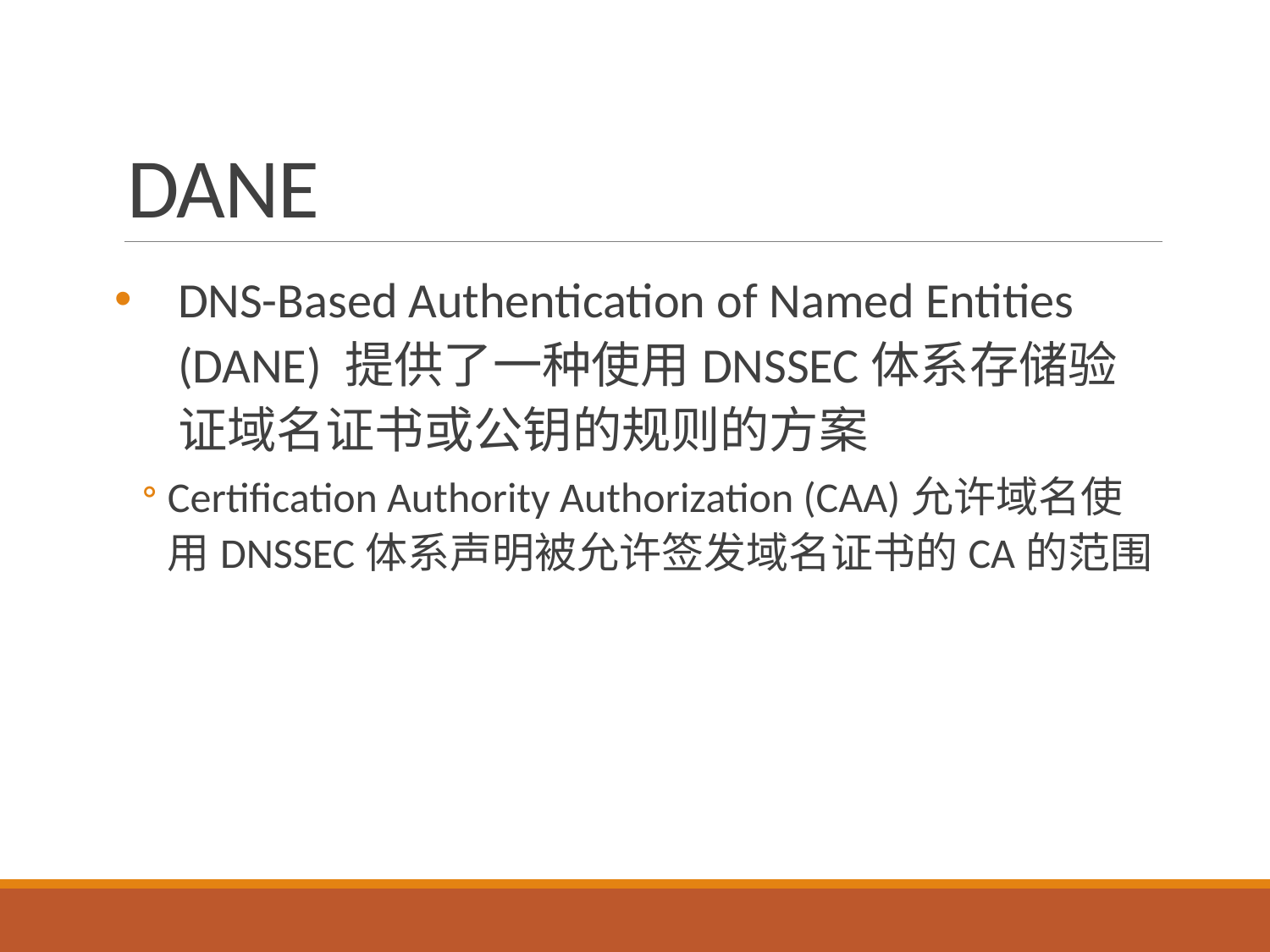

# DANE
DNS-Based Authentication of Named Entities (DANE) 提供了一种使用DNSSEC体系存储验证域名证书或公钥的规则的方案
Certification Authority Authorization (CAA)允许域名使用DNSSEC体系声明被允许签发域名证书的CA的范围